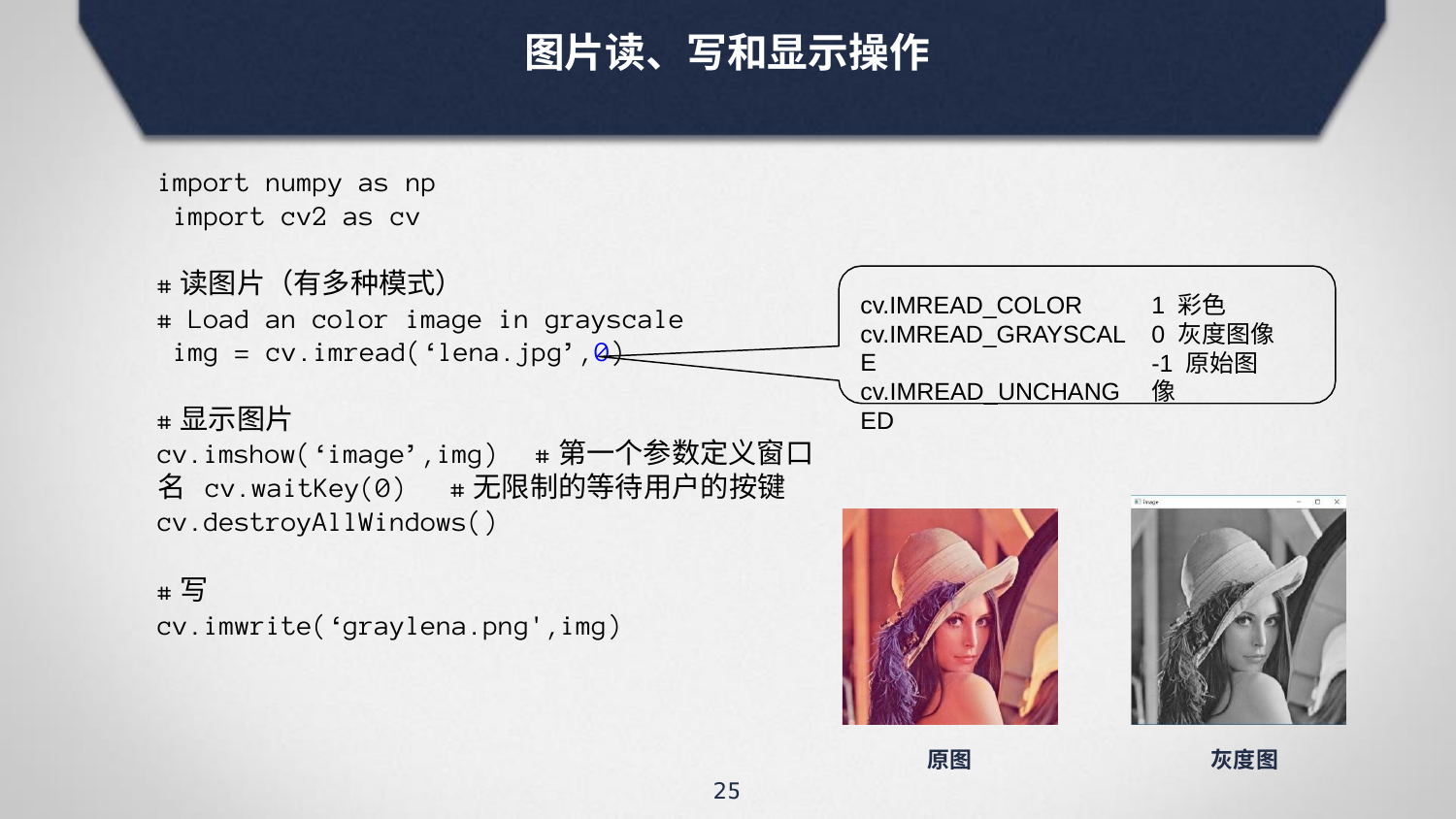

# 图片读、写和显示操作
import numpy as np  import cv2 as cv
#读图片（有多种模式）
# Load an color image in grayscale  img = cv.imread(‘lena.jpg’,0)

cv.IMREAD_COLOR  cv.IMREAD_GRAYSCALE  cv.IMREAD_UNCHANGED
1 彩色
0 灰度图像
-1 原始图像
#显示图片
cv.imshow(‘image’,img)	#第一个参数定义窗口名  cv.waitKey(0)	#无限制的等待用户的按键
cv.destroyAllWindows()

#写
cv.imwrite(‘graylena.png',img)

原图
灰度图
25